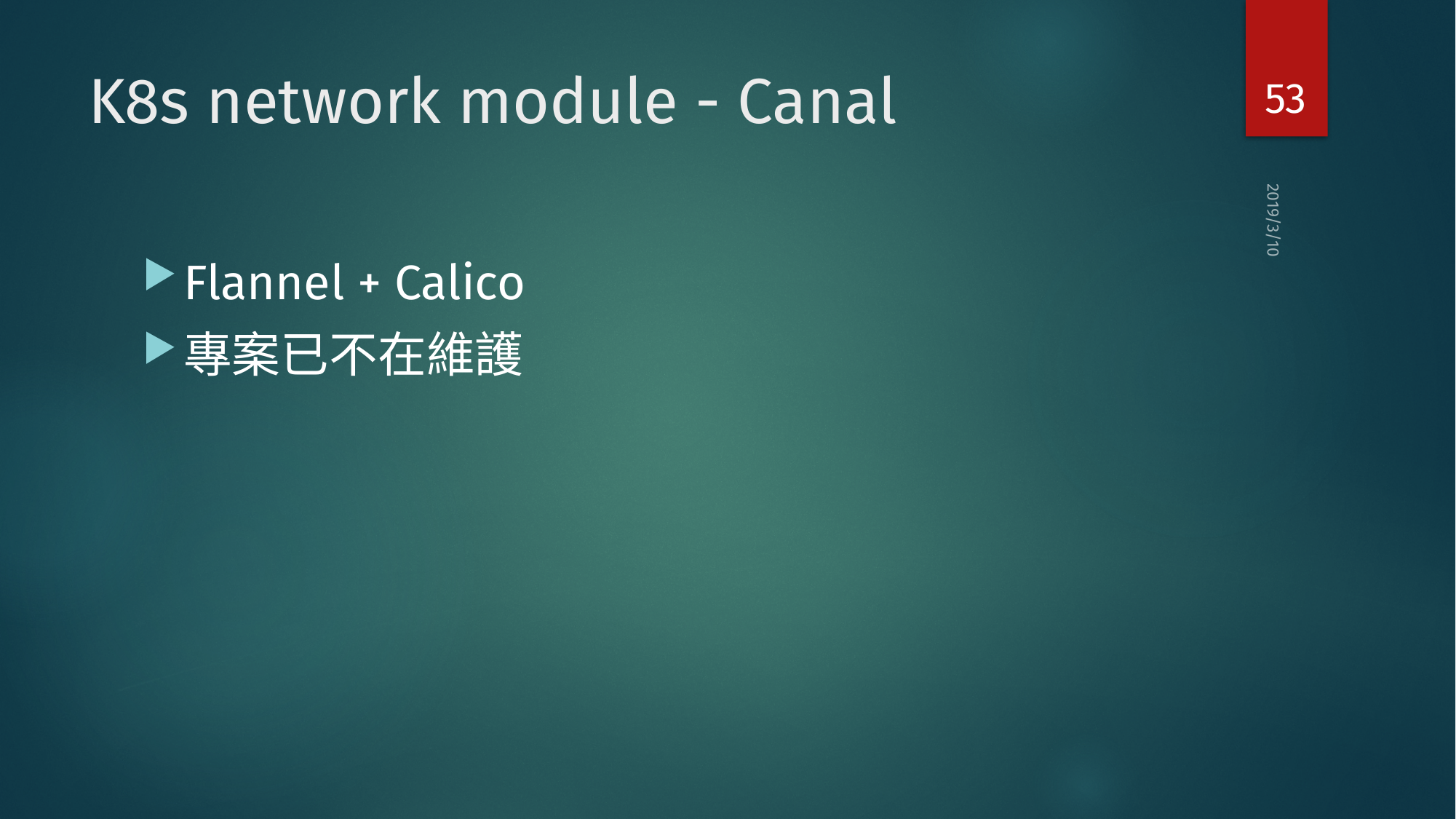

53
# K8s network module - Canal
2019/3/10
Flannel + Calico
專案已不在維護